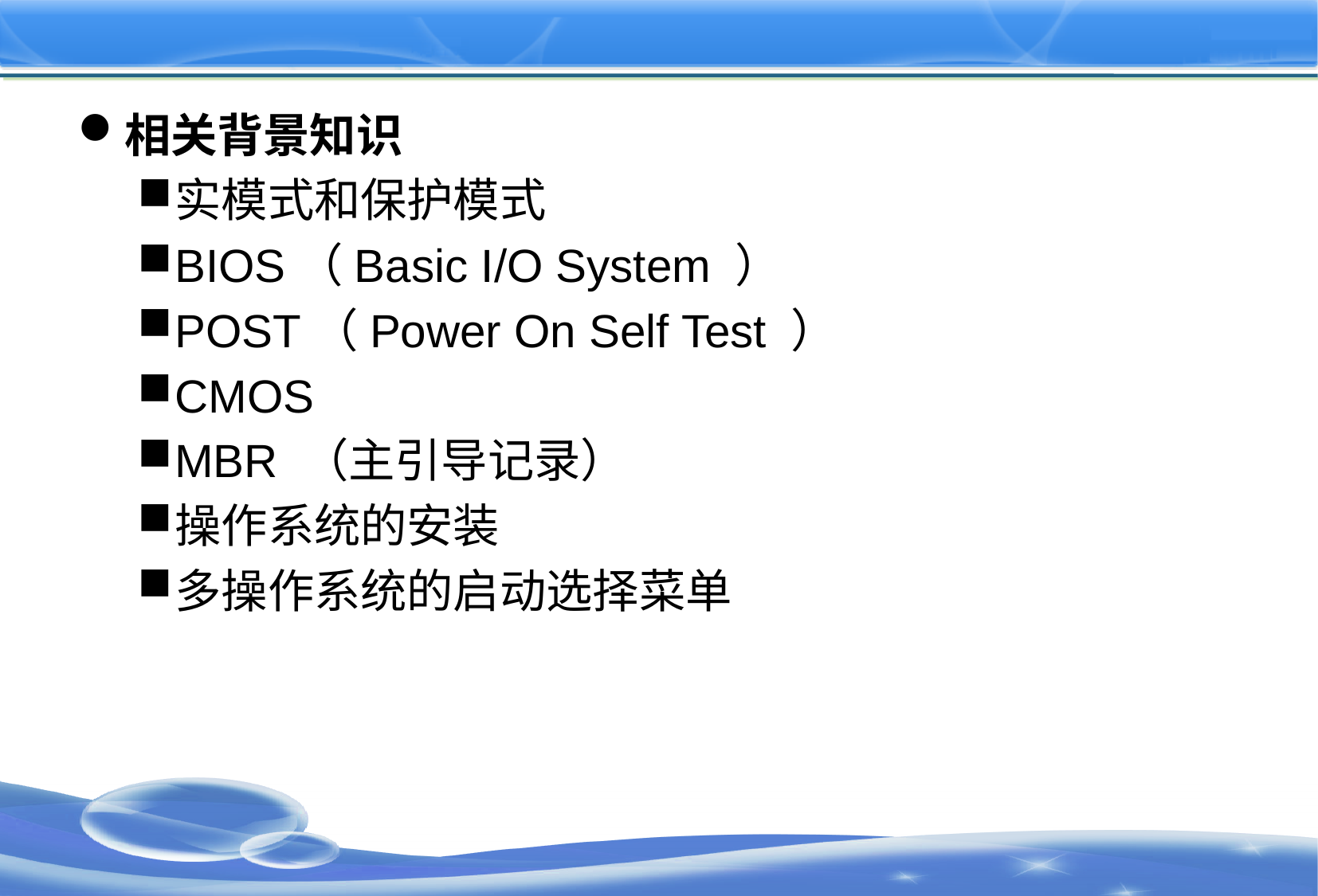

#
相关背景知识
实模式和保护模式
BIOS（Basic I/O System ）
POST（Power On Self Test ）
CMOS
MBR （主引导记录）
操作系统的安装
多操作系统的启动选择菜单